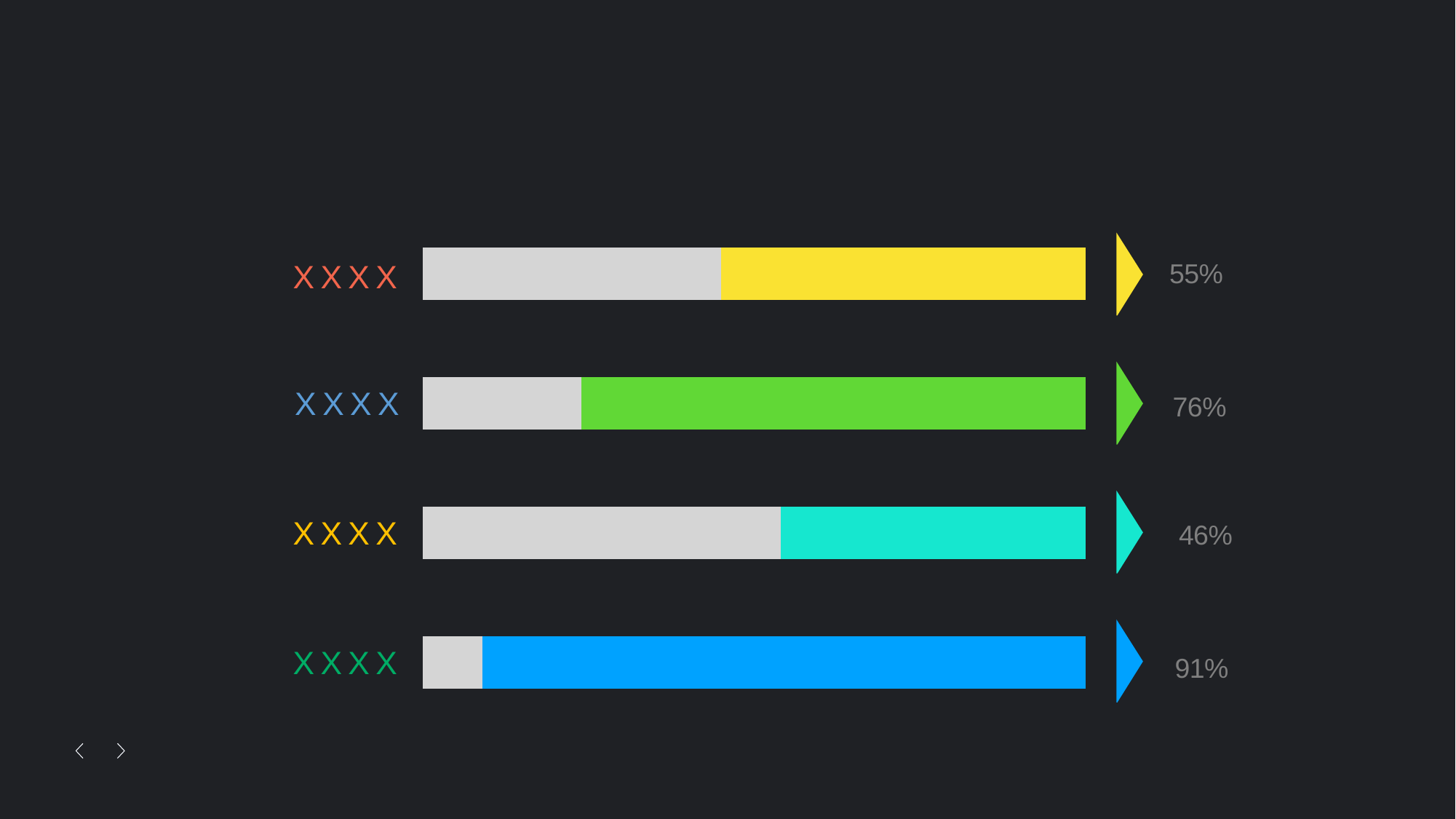

### Chart

| Category | 系列 1 | 系列 2 |
|---|---|---|
| 类别 1 | 0.44999999999999996 | 0.55 |
| 类别 2 | 0.24 | 0.76 |
| 类别 3 | 0.54 | 0.46 |
| 类别 4 | 0.08999999999999997 | 0.91 |
XXXX

XXXX

XXXX

XXXX